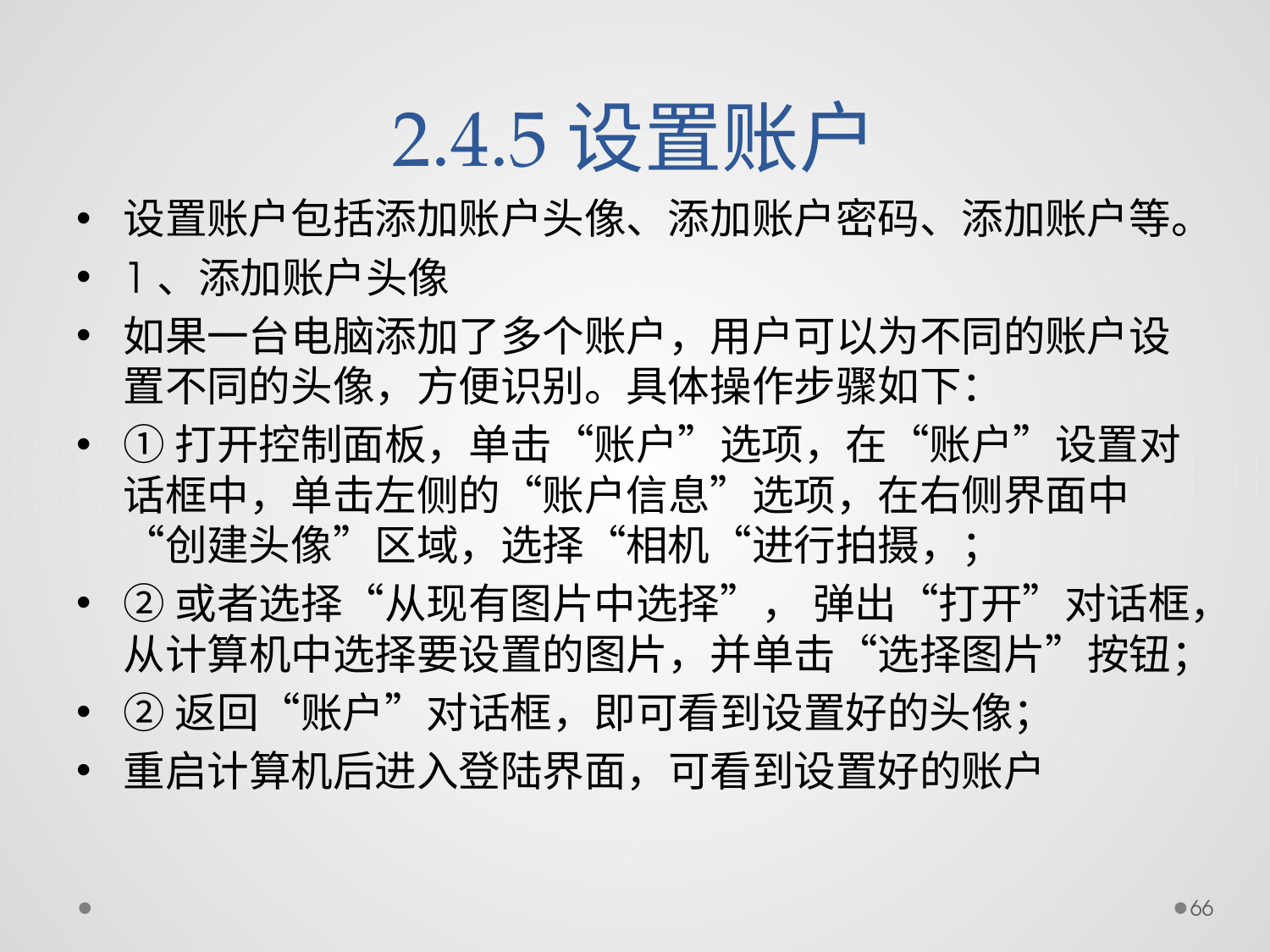

# 2.4.5设置账户
设置账户包括添加账户头像、添加账户密码、添加账户等。
1、添加账户头像
如果一台电脑添加了多个账户，用户可以为不同的账户设置不同的头像，方便识别。具体操作步骤如下：
①打开控制面板，单击“账户”选项，在“账户”设置对话框中，单击左侧的“账户信息”选项，在右侧界面中“创建头像”区域，选择“相机“进行拍摄，；
②或者选择“从现有图片中选择”， 弹出“打开”对话框，从计算机中选择要设置的图片，并单击“选择图片”按钮；
②返回“账户”对话框，即可看到设置好的头像；
重启计算机后进入登陆界面，可看到设置好的账户
66